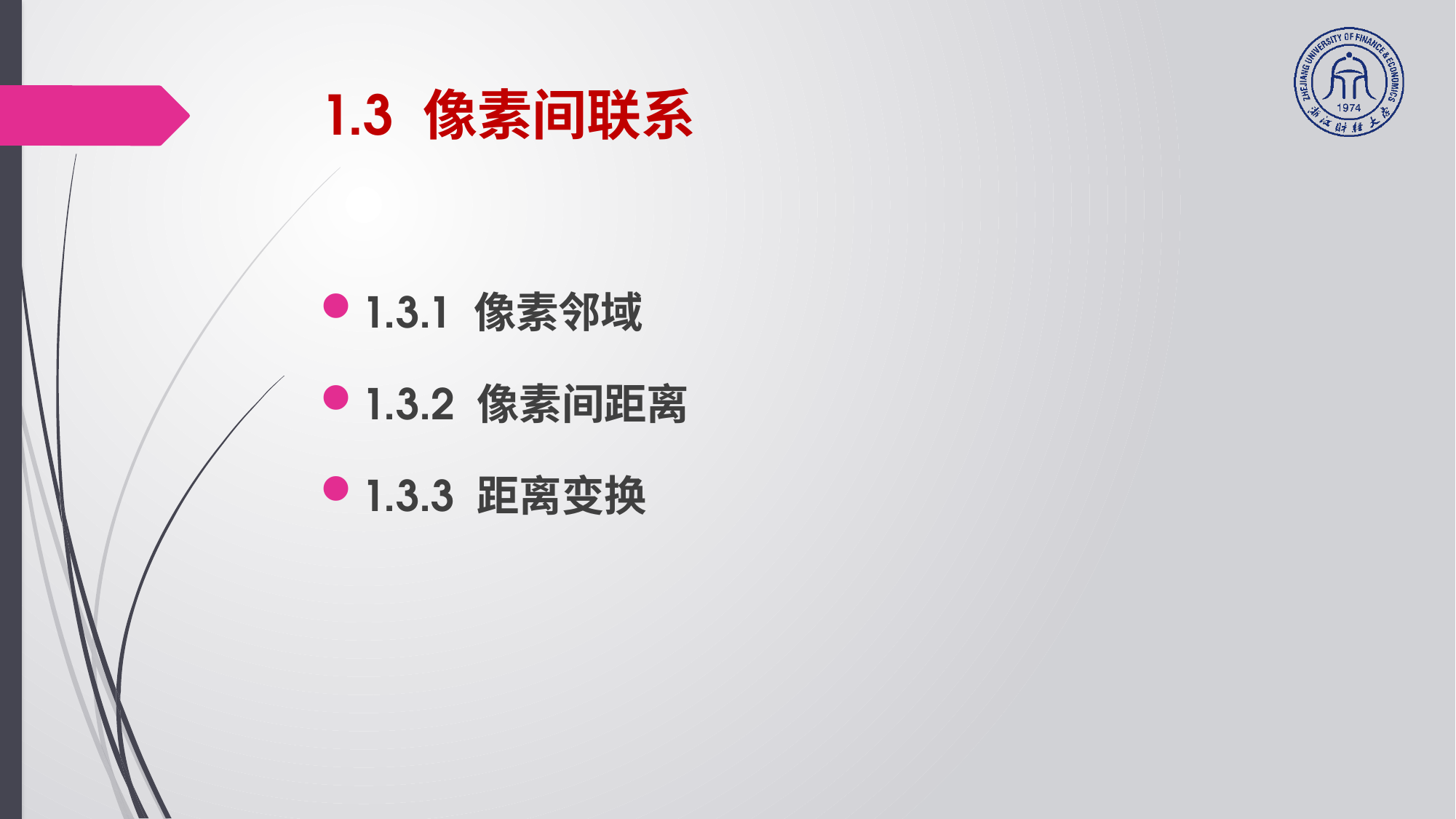

# 1.3 像素间联系
1.3.1 像素邻域
1.3.2 像素间距离
1.3.3 距离变换